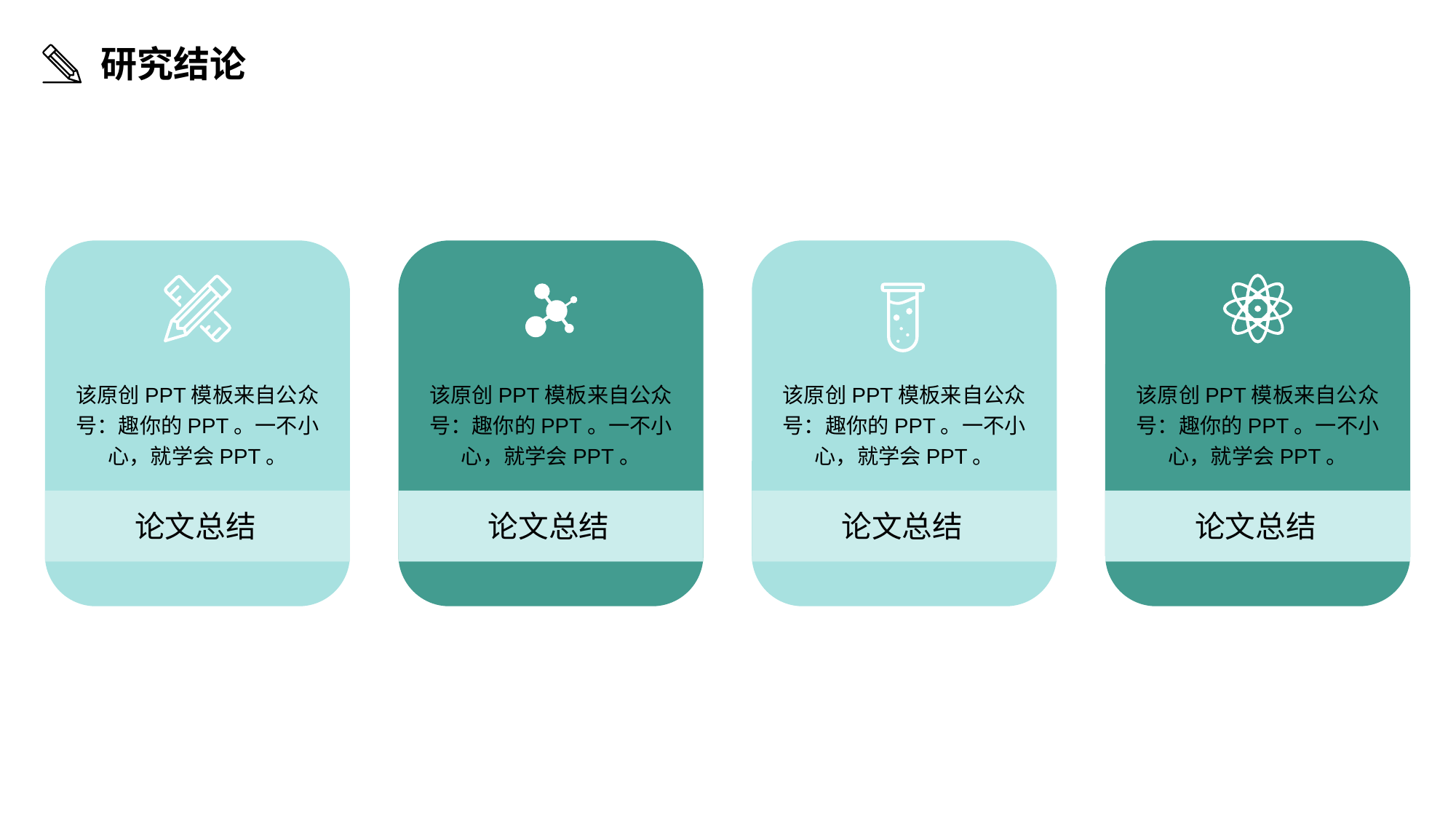

研究结论

该原创PPT模板来自公众号：趣你的PPT。一不小心，就学会PPT。
该原创PPT模板来自公众号：趣你的PPT。一不小心，就学会PPT。
该原创PPT模板来自公众号：趣你的PPT。一不小心，就学会PPT。
该原创PPT模板来自公众号：趣你的PPT。一不小心，就学会PPT。

论文总结
论文总结
论文总结
论文总结